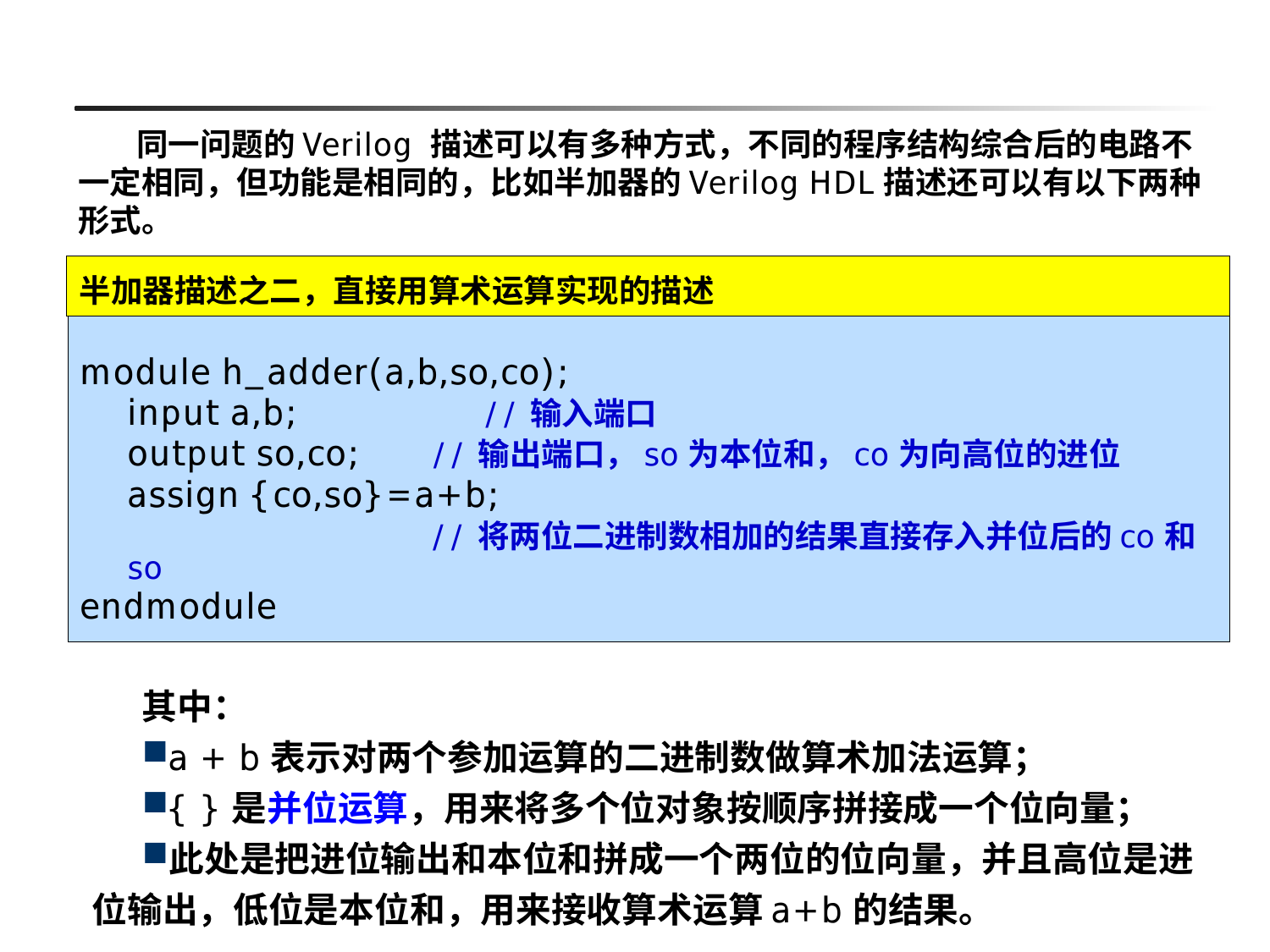

同一问题的Verilog 描述可以有多种方式，不同的程序结构综合后的电路不一定相同，但功能是相同的，比如半加器的Verilog HDL描述还可以有以下两种形式。
# 半加器描述之二，直接用算术运算实现的描述

module h_adder(a,b,so,co);
	input a,b;	          //输入端口
	output so,co;       //输出端口，so为本位和，co为向高位的进位
	assign {co,so}=a+b;
                                  //将两位二进制数相加的结果直接存入并位后的co和so
endmodule
其中：
a + b表示对两个参加运算的二进制数做算术加法运算；
{ }是并位运算，用来将多个位对象按顺序拼接成一个位向量；
此处是把进位输出和本位和拼成一个两位的位向量，并且高位是进位输出，低位是本位和，用来接收算术运算a+b的结果。